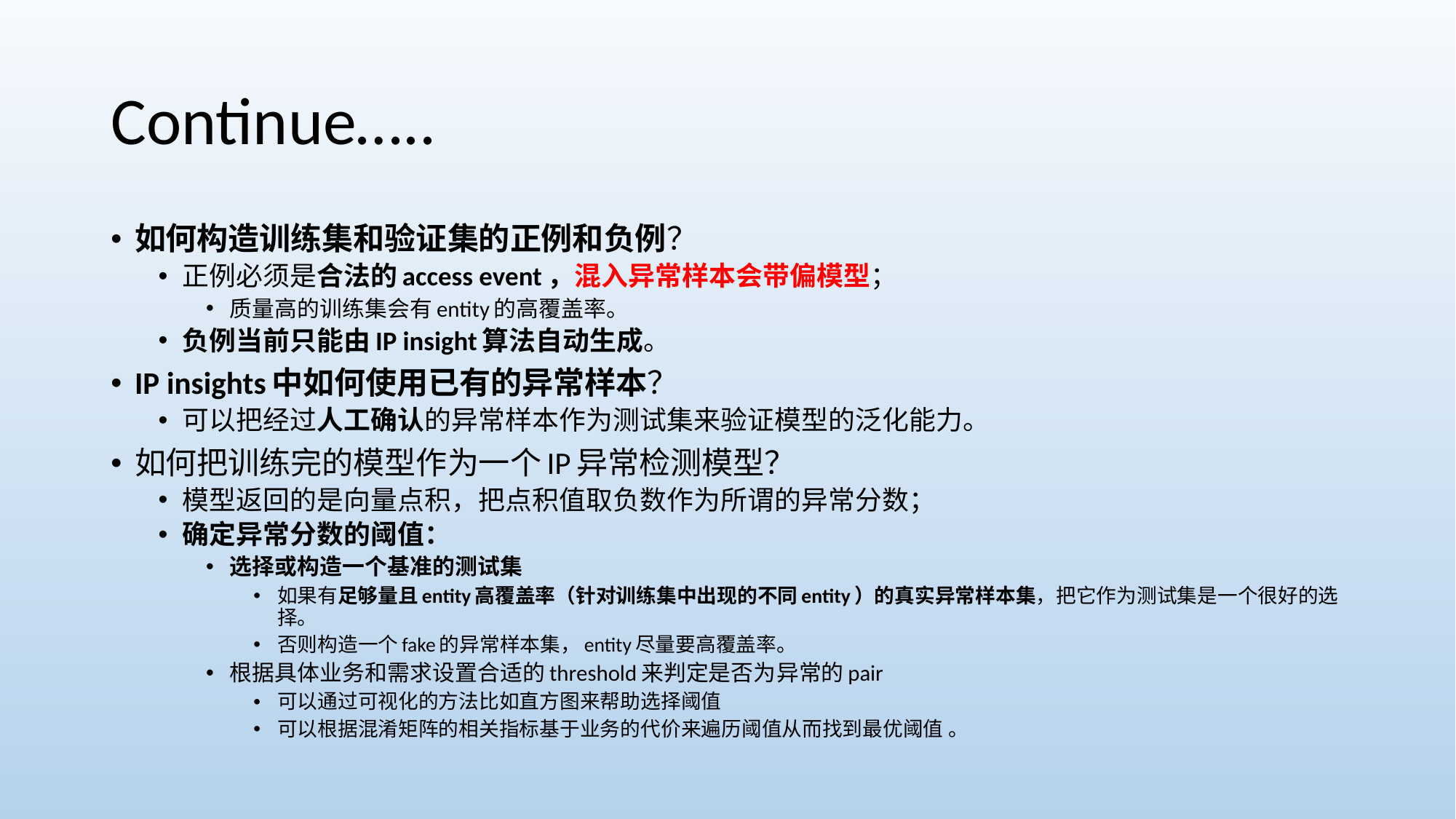

# Continue…..
如何构造训练集和验证集的正例和负例？
正例必须是合法的access event，混入异常样本会带偏模型；
质量高的训练集会有entity的高覆盖率。
负例当前只能由IP insight算法自动生成。
IP insights中如何使用已有的异常样本？
可以把经过人工确认的异常样本作为测试集来验证模型的泛化能力。
如何把训练完的模型作为一个IP异常检测模型？
模型返回的是向量点积，把点积值取负数作为所谓的异常分数；
确定异常分数的阈值：
选择或构造一个基准的测试集
如果有足够量且entity高覆盖率（针对训练集中出现的不同entity）的真实异常样本集，把它作为测试集是一个很好的选择。
否则构造一个fake的异常样本集，entity尽量要高覆盖率。
根据具体业务和需求设置合适的threshold来判定是否为异常的pair
可以通过可视化的方法比如直方图来帮助选择阈值
可以根据混淆矩阵的相关指标基于业务的代价来遍历阈值从而找到最优阈值 。